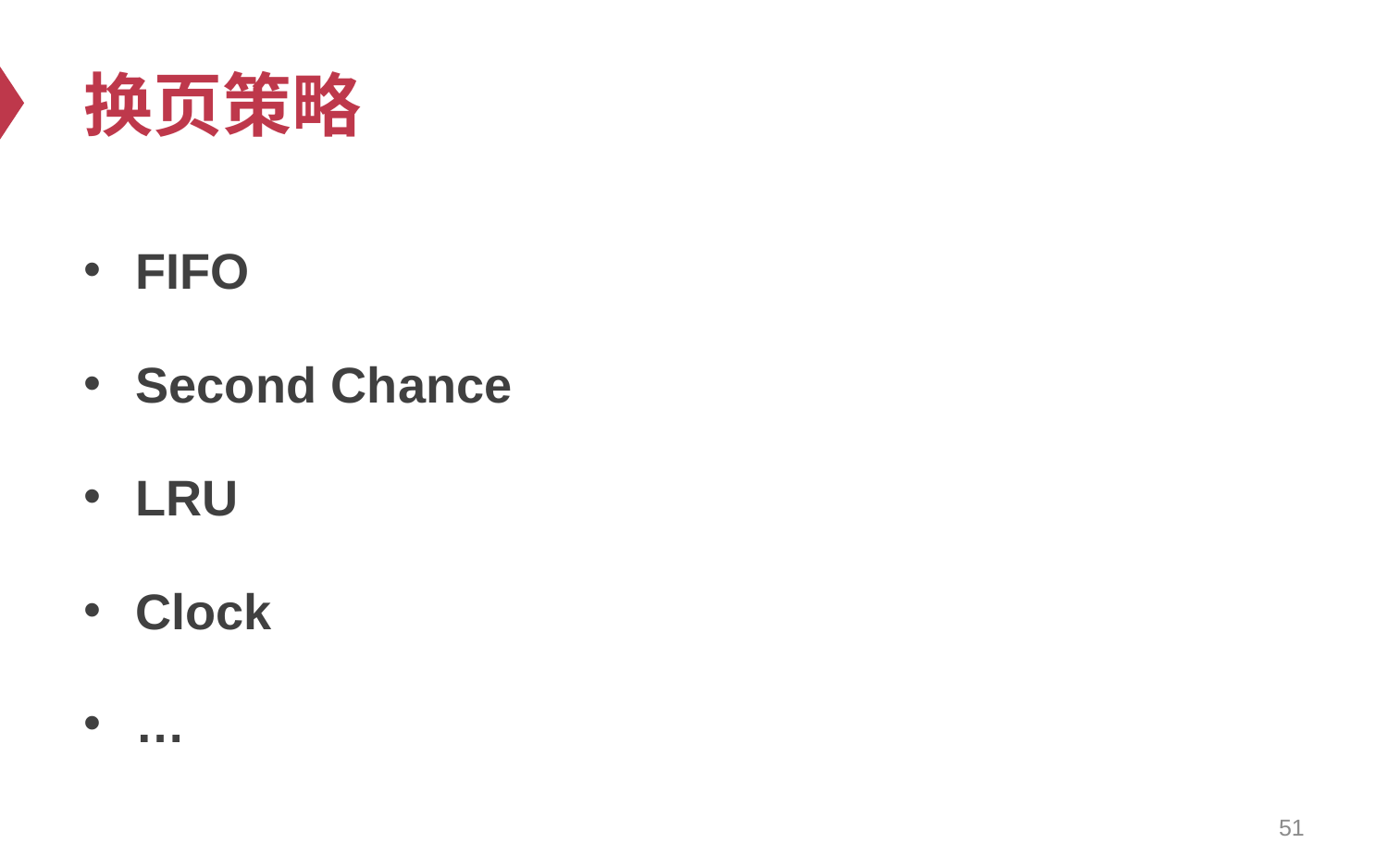

# 换页策略
FIFO
Second Chance
LRU
Clock
…
51